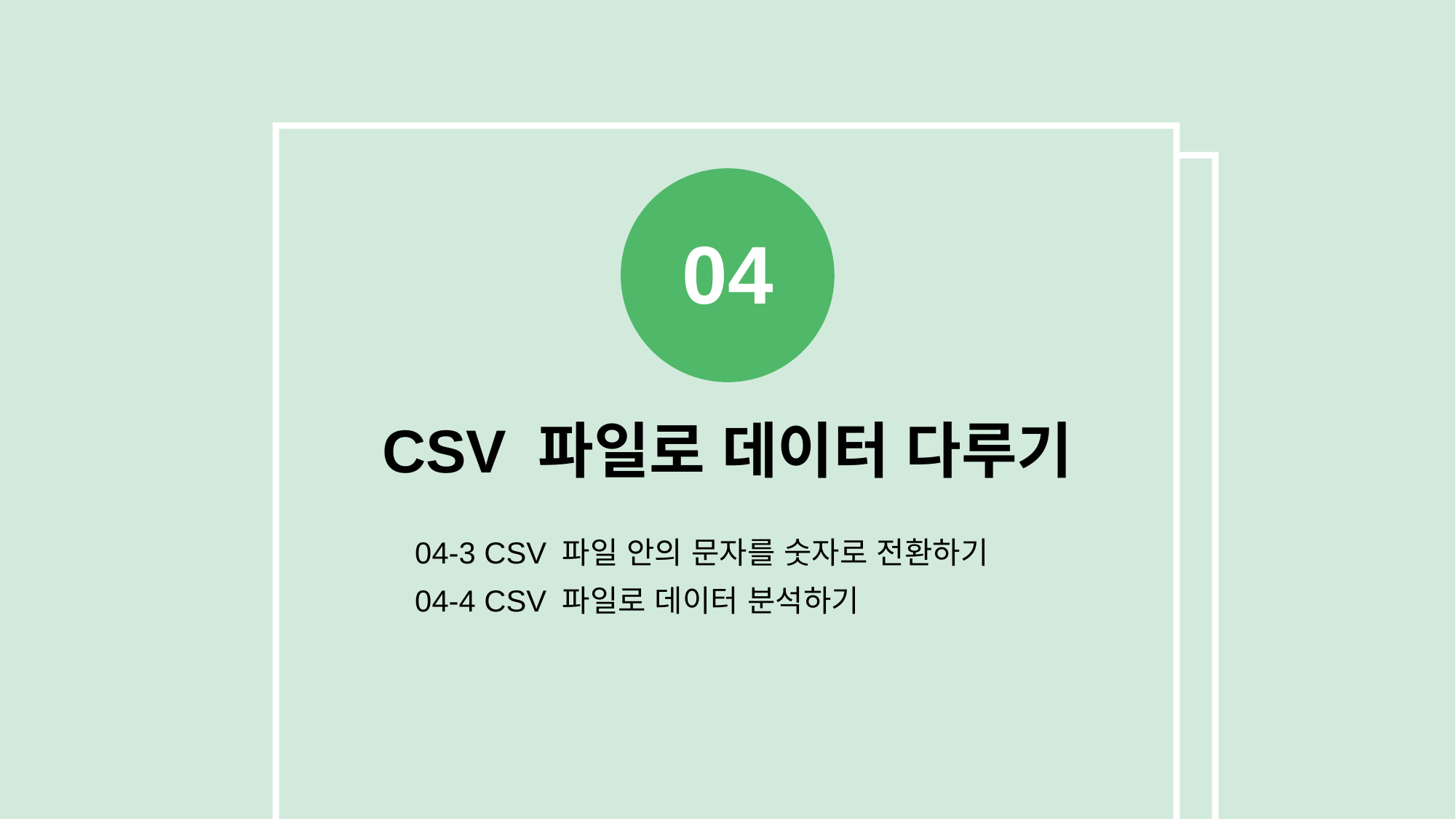

04
CSV 파일로 데이터 다루기
04-3 CSV 파일 안의 문자를 숫자로 전환하기
04-4 CSV 파일로 데이터 분석하기